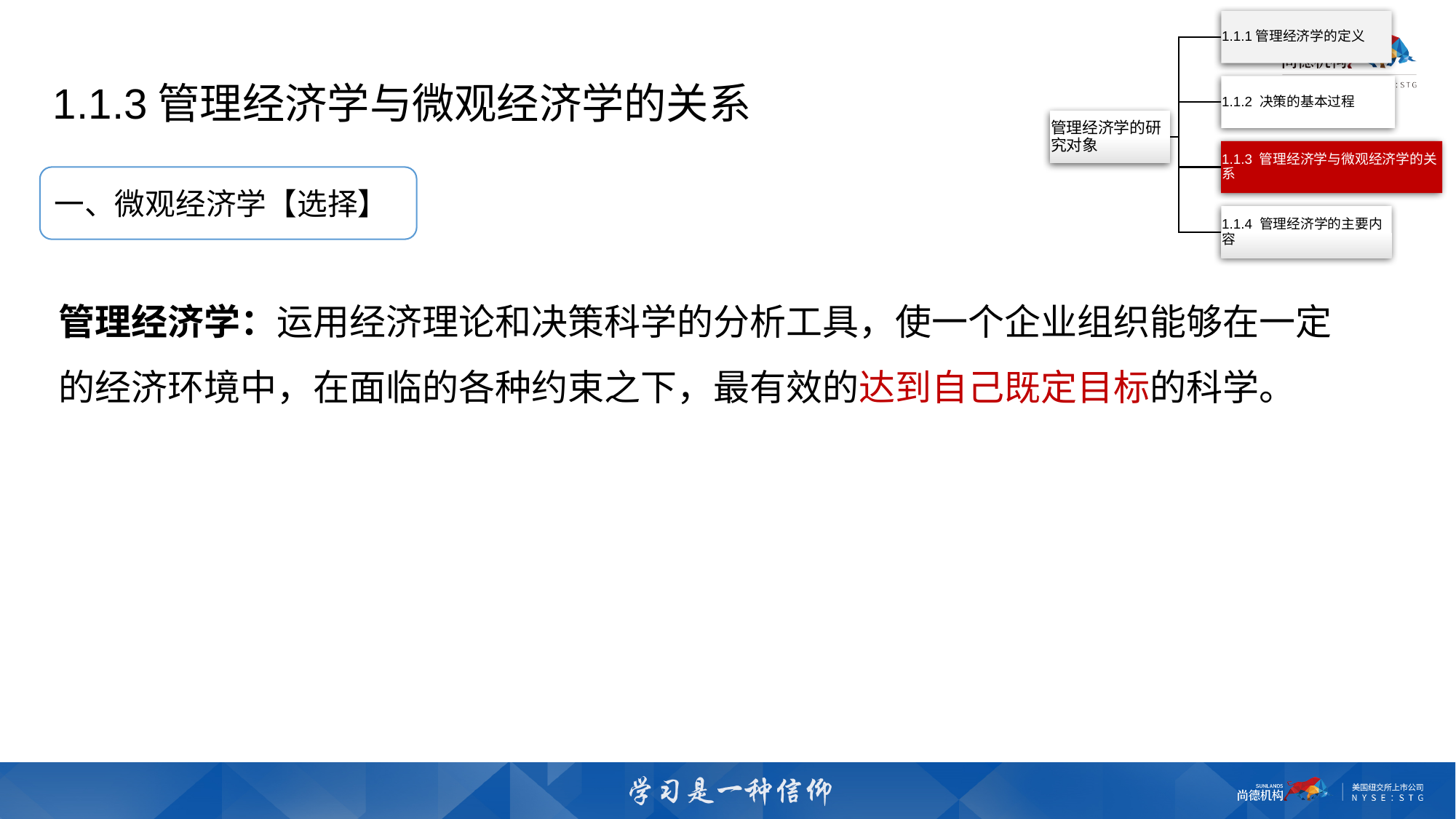

管理经济学的研究对象
1.1.1管理经济学的定义
1.1.2 决策的基本过程
1.1.3 管理经济学与微观经济学的关系
1.1.4 管理经济学的主要内容
1.1.3管理经济学与微观经济学的关系
一、微观经济学【选择】
管理经济学：运用经济理论和决策科学的分析工具，使一个企业组织能够在一定的经济环境中，在面临的各种约束之下，最有效的达到自己既定目标的科学。